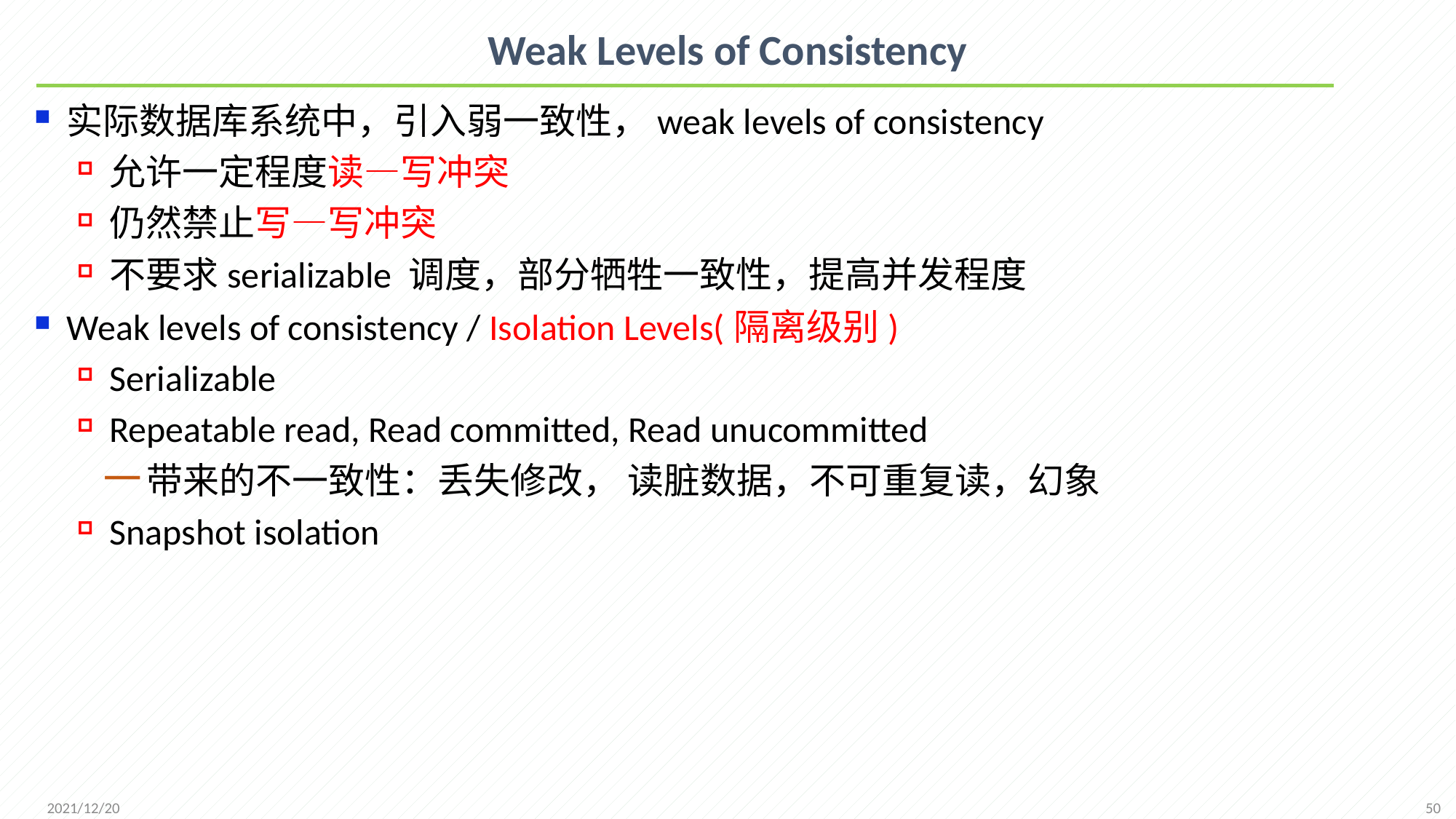

# Weak Levels of Consistency
实际数据库系统中，引入弱一致性，weak levels of consistency
允许一定程度读—写冲突
仍然禁止写—写冲突
不要求serializable 调度，部分牺牲一致性，提高并发程度
Weak levels of consistency / Isolation Levels(隔离级别)
Serializable
Repeatable read, Read committed, Read unucommitted
带来的不一致性：丢失修改， 读脏数据，不可重复读，幻象
Snapshot isolation

50
2021/12/20